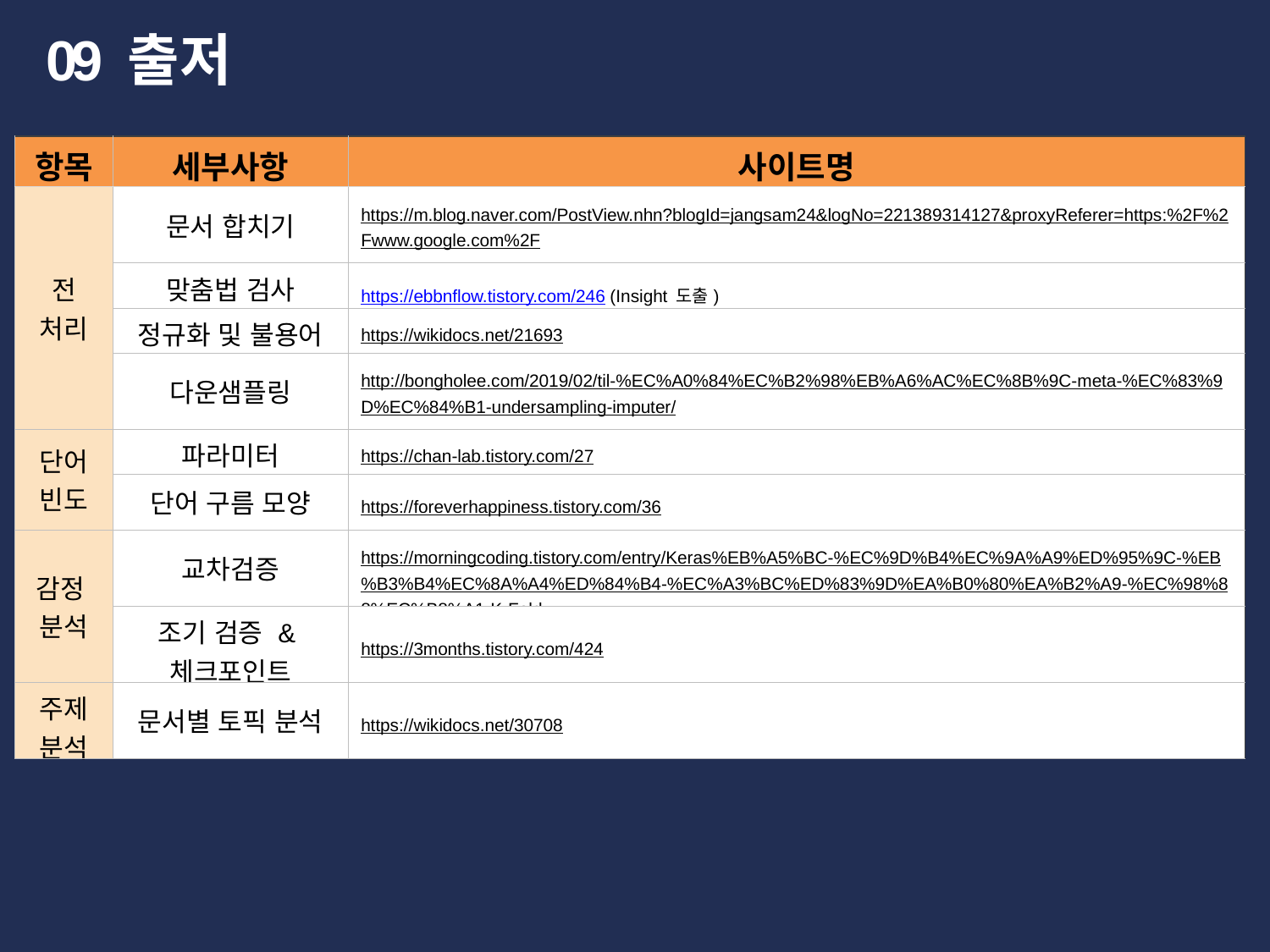

09
출저
| 항목 | 세부사항 | 사이트명 |
| --- | --- | --- |
| 전 처리 | 문서 합치기 | https://m.blog.naver.com/PostView.nhn?blogId=jangsam24&logNo=221389314127&proxyReferer=https:%2F%2Fwww.google.com%2F |
|  | 맞춤법 검사 | https://ebbnflow.tistory.com/246 (Insight 도출) |
|  | 정규화 및 불용어 | https://wikidocs.net/21693 |
|  | 다운샘플링 | http://bongholee.com/2019/02/til-%EC%A0%84%EC%B2%98%EB%A6%AC%EC%8B%9C-meta-%EC%83%9D%EC%84%B1-undersampling-imputer/ |
| 단어빈도 | 파라미터 | https://chan-lab.tistory.com/27 |
|  | 단어 구름 모양 | https://foreverhappiness.tistory.com/36 |
| 감정 분석 | 교차검증 | https://morningcoding.tistory.com/entry/Keras%EB%A5%BC-%EC%9D%B4%EC%9A%A9%ED%95%9C-%EB%B3%B4%EC%8A%A4%ED%84%B4-%EC%A3%BC%ED%83%9D%EA%B0%80%EA%B2%A9-%EC%98%88%EC%B8%A1-K-Fold |
|  | 조기 검증 & 체크포인트 | https://3months.tistory.com/424 |
| 주제분석 | 문서별 토픽 분석 | https://wikidocs.net/30708 |